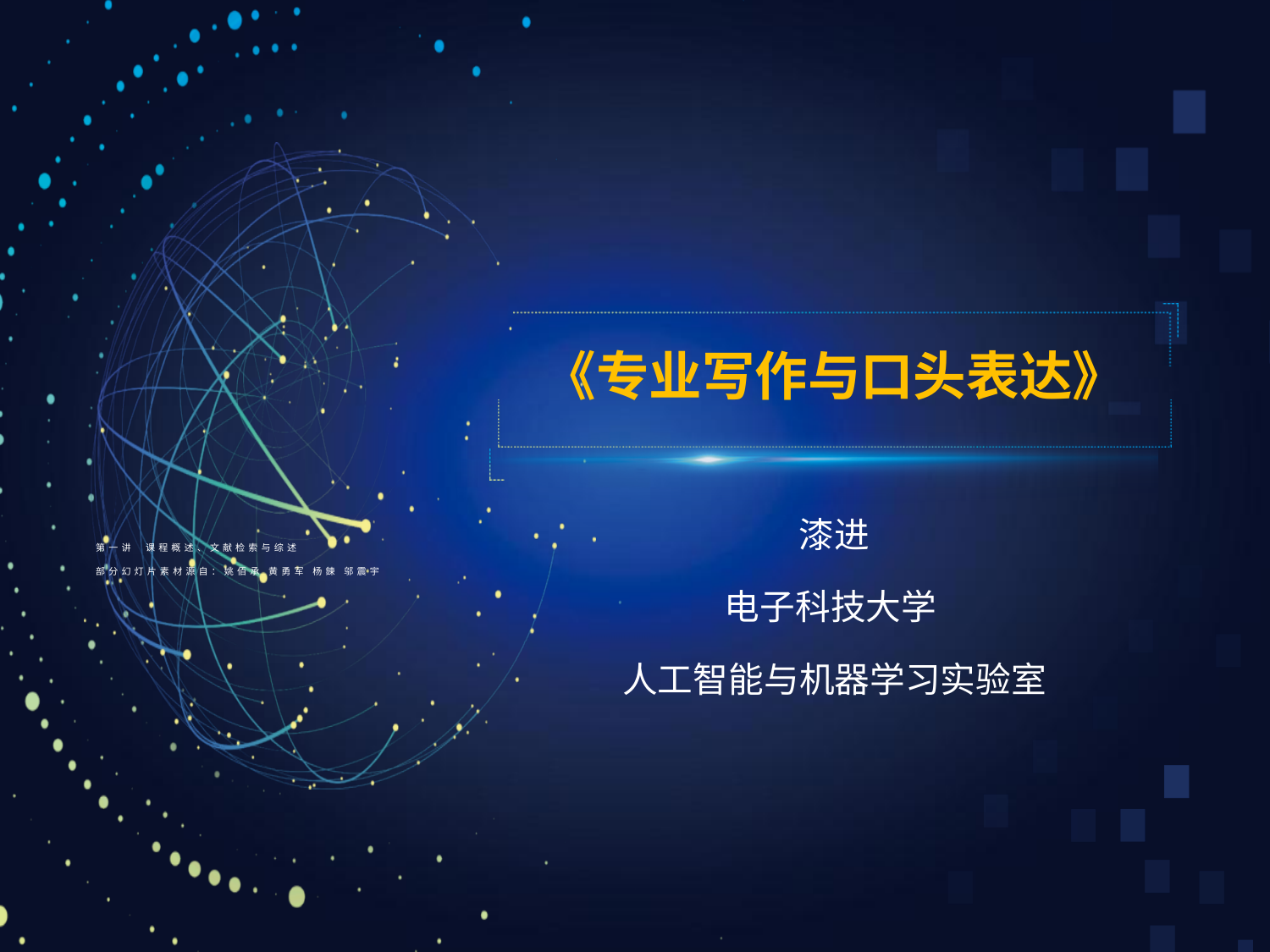

# 《专业写作与口头表达》
漆进
电子科技大学
人工智能与机器学习实验室
第一讲  课程概述、文献检索与综述
部分幻灯片素材源自：姚佰承 黄勇军 杨鍊 邬震宇